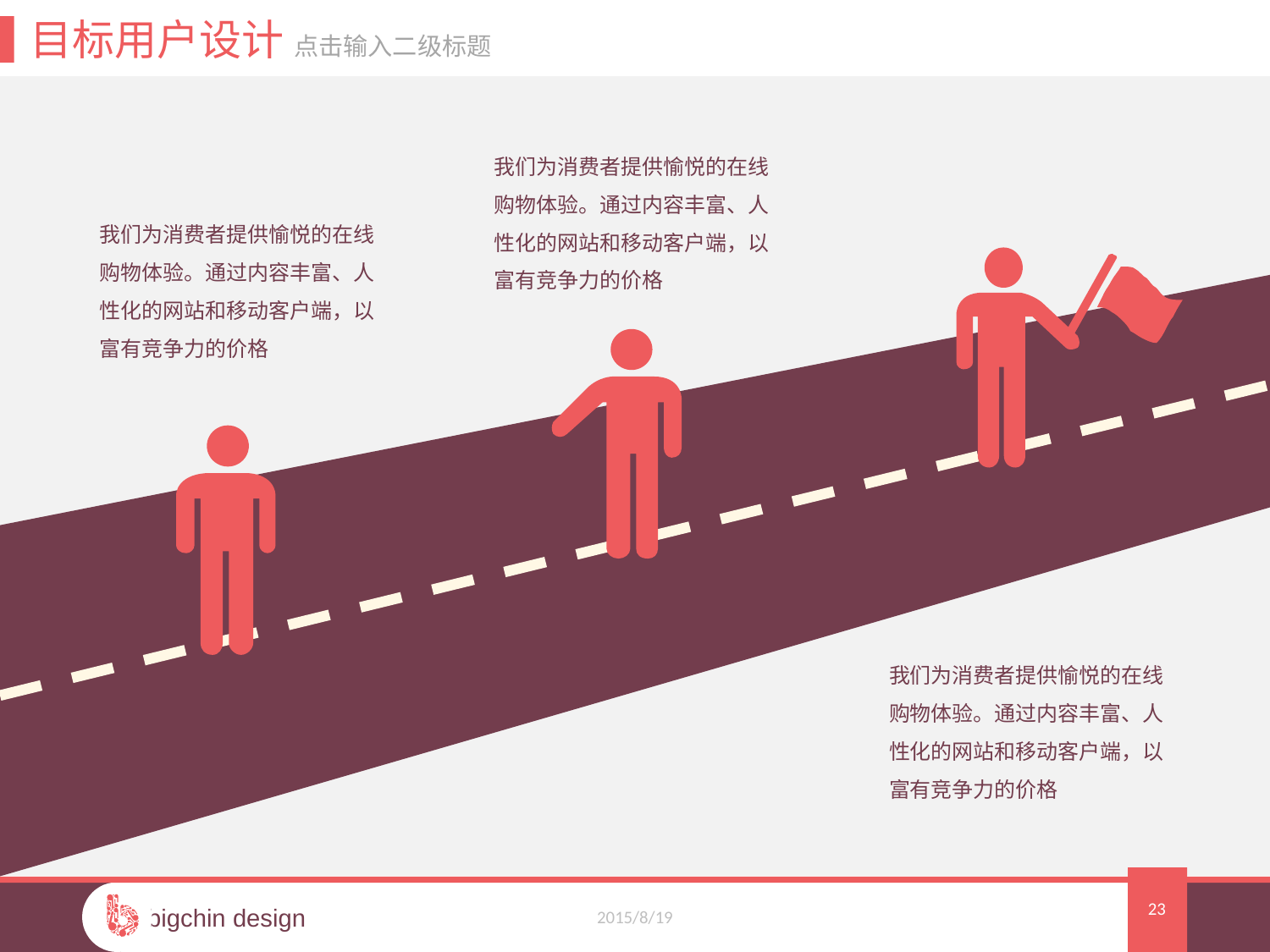

目标用户设计 点击输入二级标题

我们为消费者提供愉悦的在线购物体验。通过内容丰富、人性化的网站和移动客户端，以富有竞争力的价格
我们为消费者提供愉悦的在线购物体验。通过内容丰富、人性化的网站和移动客户端，以富有竞争力的价格

我们为消费者提供愉悦的在线购物体验。通过内容丰富、人性化的网站和移动客户端，以富有竞争力的价格
23
2015/8/19